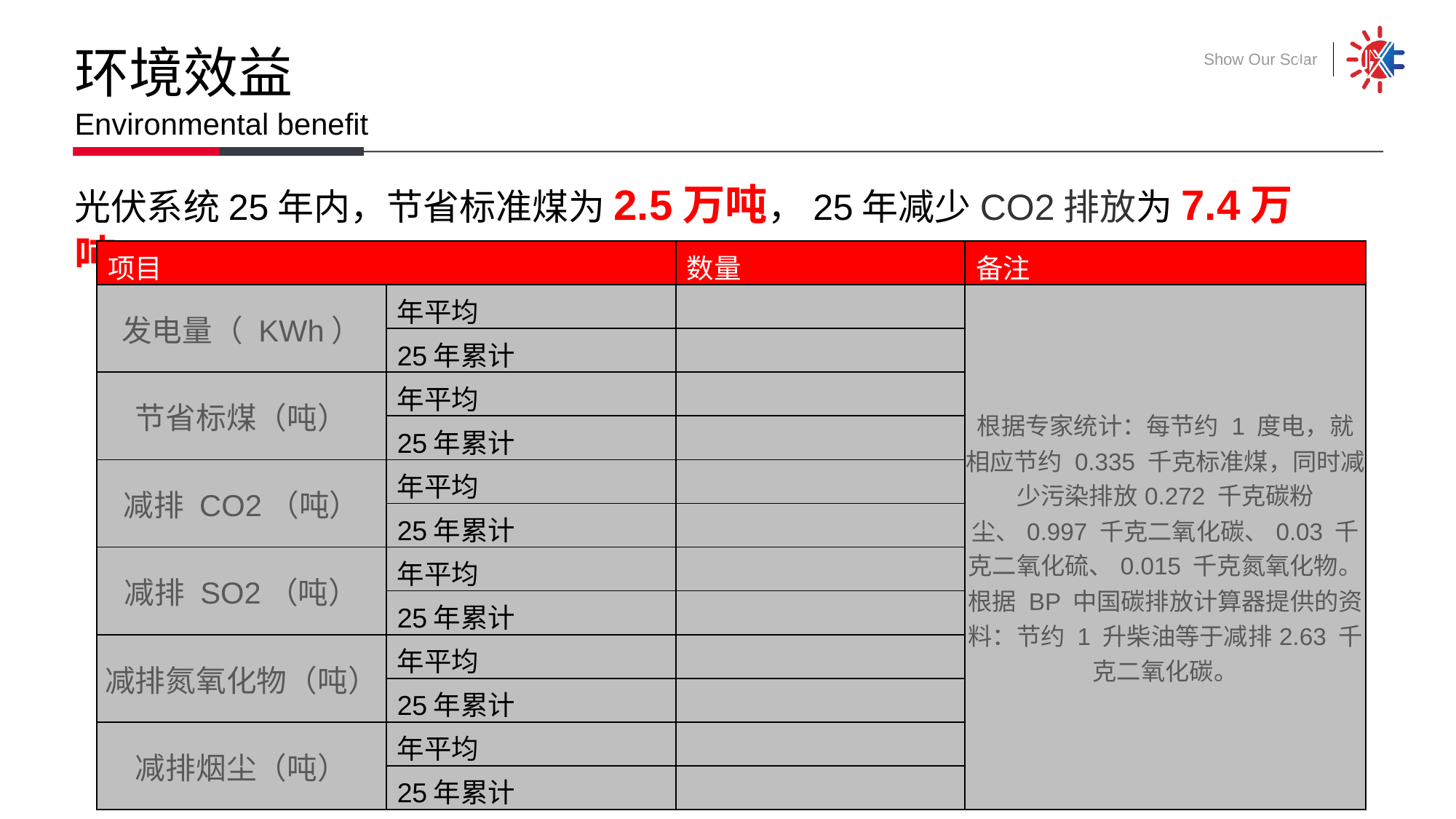

环境效益
Environmental benefit
光伏系统25年内，节省标准煤为2.5万吨，25年减少CO2排放为7.4万吨。
| 项目 |  | 数量 | 备注 |
| --- | --- | --- | --- |
| 发电量（ KWh） | 年平均 |  | 根据专家统计：每节约 1 度电，就相应节约 0.335 千克标准煤，同时减少污染排放0.272 千克碳粉尘、0.997 千克二氧化碳、0.03 千克二氧化硫、0.015 千克氮氧化物。 根据 BP 中国碳排放计算器提供的资料：节约 1 升柴油等于减排2.63 千克二氧化碳。 |
|  | 25年累计 |  |  |
| 节省标煤（吨） | 年平均 |  |  |
|  | 25年累计 |  |  |
| 减排 CO2（吨） | 年平均 |  |  |
|  | 25年累计 |  |  |
| 减排 SO2（吨） | 年平均 |  |  |
|  | 25年累计 |  |  |
| 减排氮氧化物（吨） | 年平均 |  |  |
|  | 25年累计 |  |  |
| 减排烟尘（吨） | 年平均 |  |  |
|  | 25年累计 |  |  |